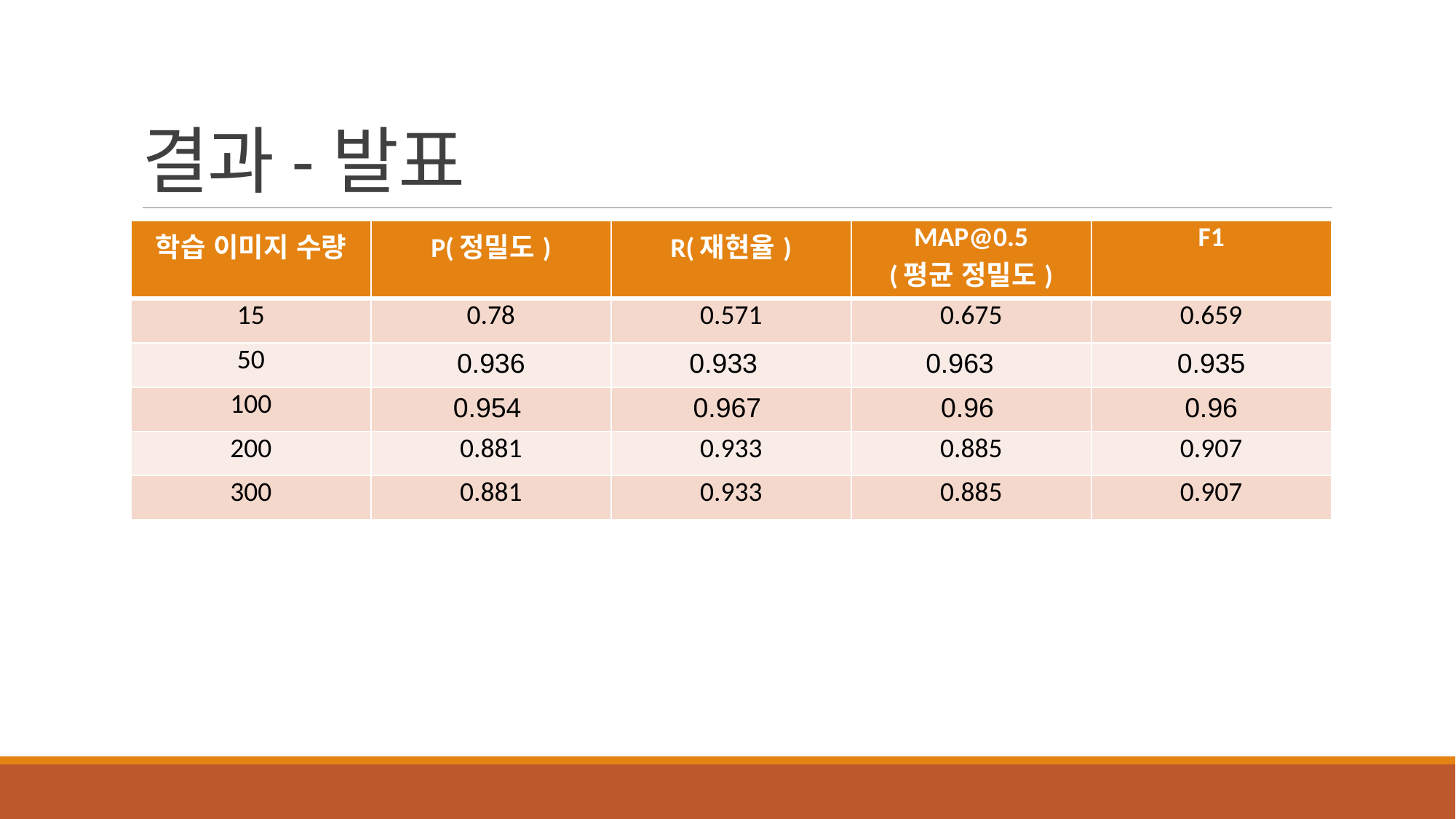

# 결과-발표
| 학습 이미지 수량 | P(정밀도) | R(재현율) | MAP@0.5 (평균 정밀도) | F1 |
| --- | --- | --- | --- | --- |
| 15 | 0.78 | 0.571 | 0.675 | 0.659 |
| 50 | 0.936 | 0.933 | 0.963 | 0.935 |
| 100 | 0.954 | 0.967 | 0.96 | 0.96 |
| 200 | 0.881 | 0.933 | 0.885 | 0.907 |
| 300 | 0.881 | 0.933 | 0.885 | 0.907 |